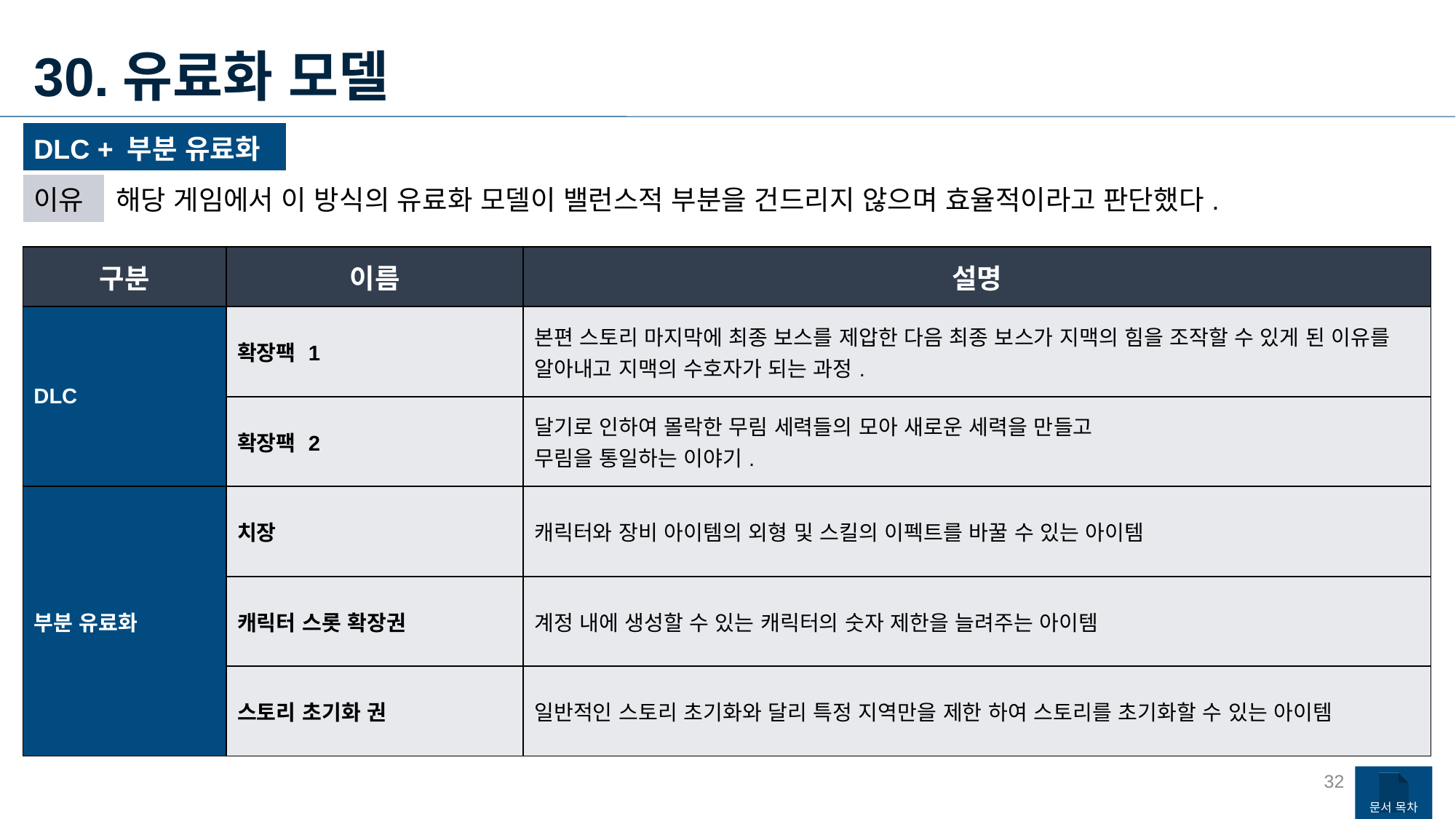

30.유료화 모델
| DLC + 부분 유료화 |  |  |
| --- | --- | --- |
| 이유 | 해당 게임에서 이 방식의 유료화 모델이 밸런스적 부분을 건드리지 않으며 효율적이라고 판단했다. |  |
| 구분 | 이름 | 설명 |
| --- | --- | --- |
| DLC | 확장팩 1 | 본편 스토리 마지막에 최종 보스를 제압한 다음 최종 보스가 지맥의 힘을 조작할 수 있게 된 이유를 알아내고 지맥의 수호자가 되는 과정. |
|  | 확장팩 2 | 달기로 인하여 몰락한 무림 세력들의 모아 새로운 세력을 만들고 무림을 통일하는 이야기. |
| 부분 유료화 | 치장 | 캐릭터와 장비 아이템의 외형 및 스킬의 이펙트를 바꿀 수 있는 아이템 |
|  | 캐릭터 스롯 확장권 | 계정 내에 생성할 수 있는 캐릭터의 숫자 제한을 늘려주는 아이템 |
|  | 스토리 초기화 권 | 일반적인 스토리 초기화와 달리 특정 지역만을 제한 하여 스토리를 초기화할 수 있는 아이템 |
32

문서 목차